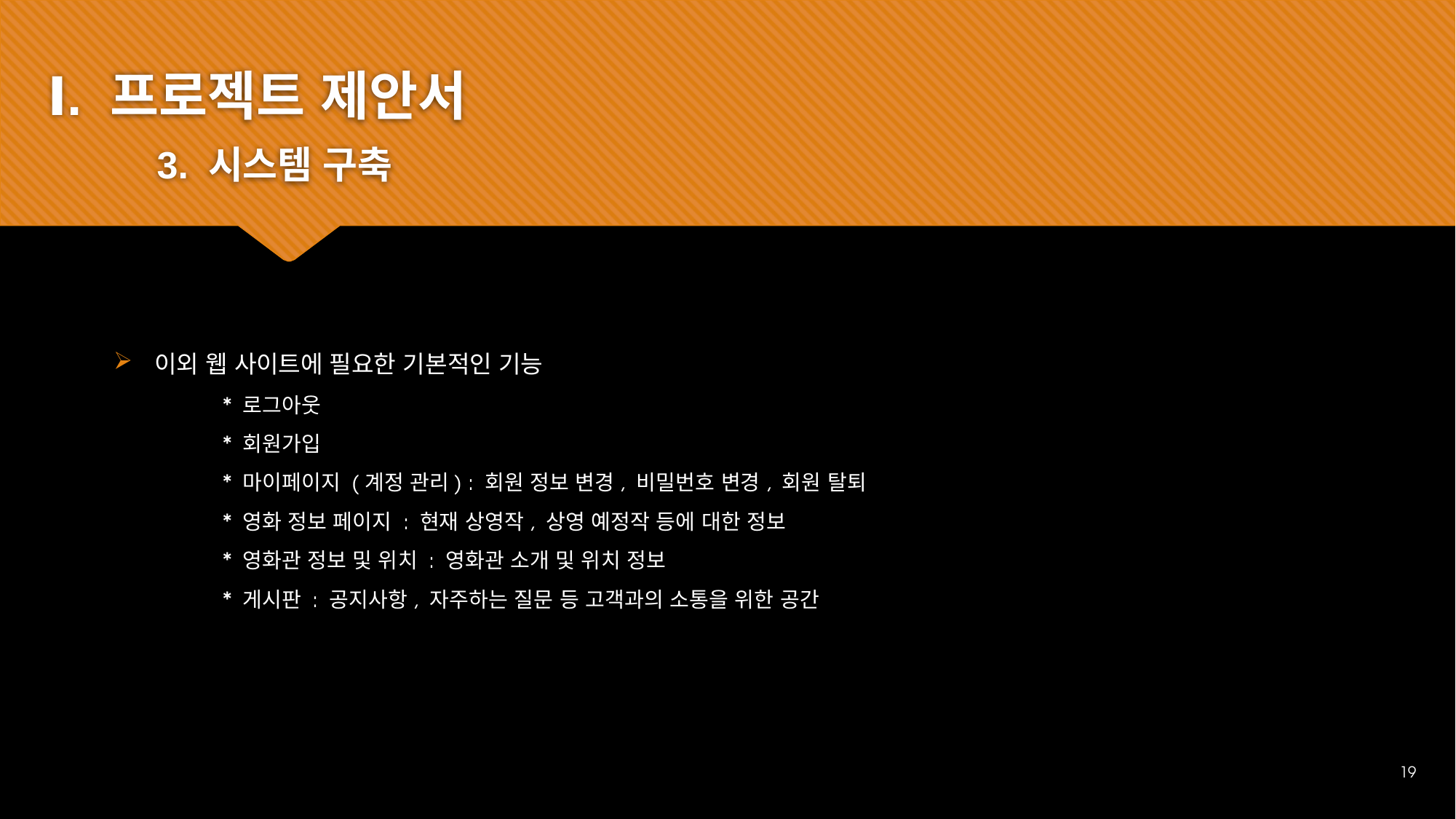

Ⅰ. 프로젝트 제안서
	3. 시스템 구축
이외 웹 사이트에 필요한 기본적인 기능
	* 로그아웃
	* 회원가입
	* 마이페이지 (계정 관리) : 회원 정보 변경, 비밀번호 변경, 회원 탈퇴
	* 영화 정보 페이지 : 현재 상영작, 상영 예정작 등에 대한 정보
	* 영화관 정보 및 위치 : 영화관 소개 및 위치 정보
 	* 게시판 : 공지사항, 자주하는 질문 등 고객과의 소통을 위한 공간
19